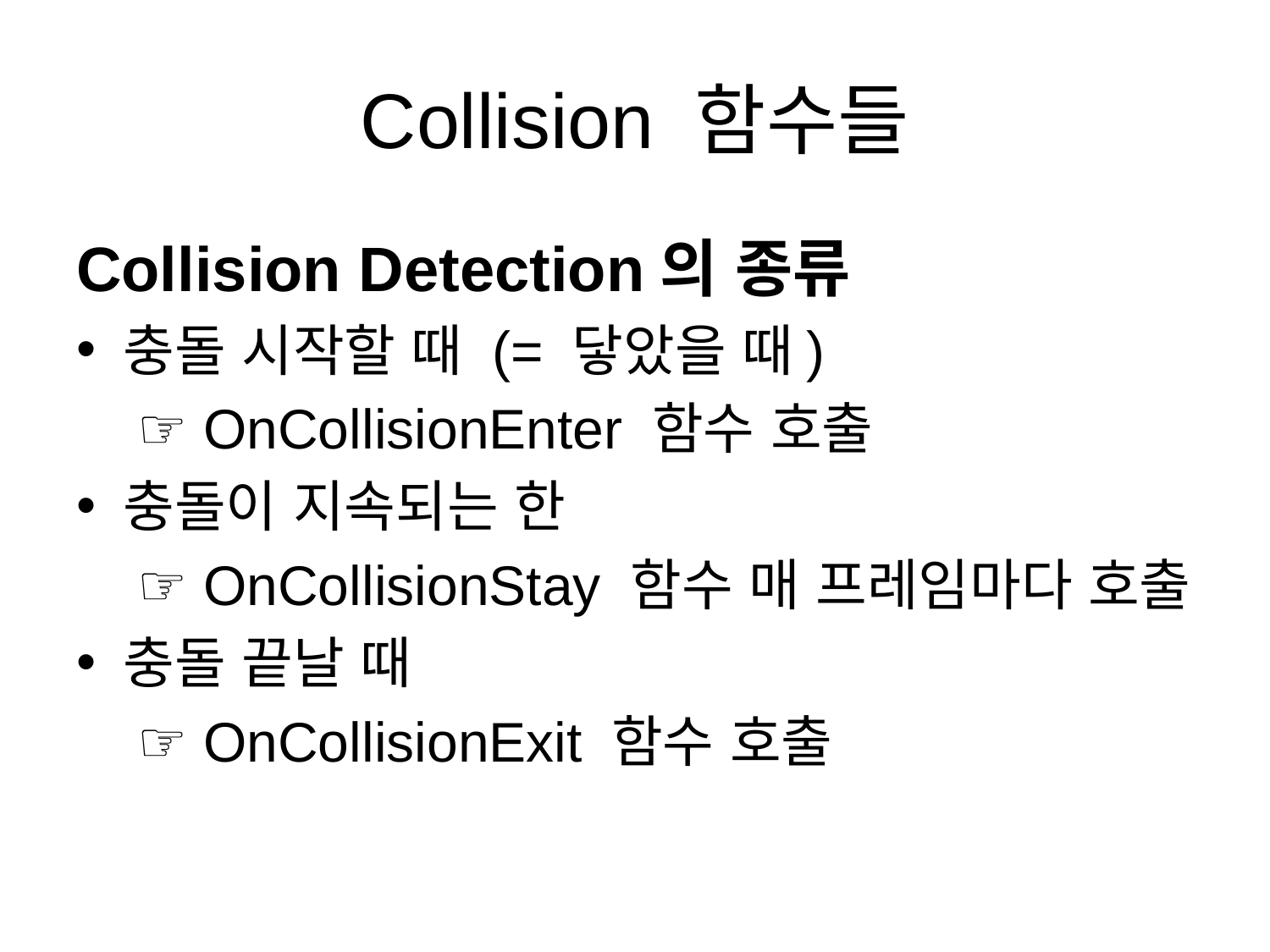

# Collision 함수들
Collision Detection의 종류
충돌 시작할 때 (= 닿았을 때)
    ☞ OnCollisionEnter 함수 호출
충돌이 지속되는 한
    ☞ OnCollisionStay 함수 매 프레임마다 호출
충돌 끝날 때
    ☞ OnCollisionExit 함수 호출